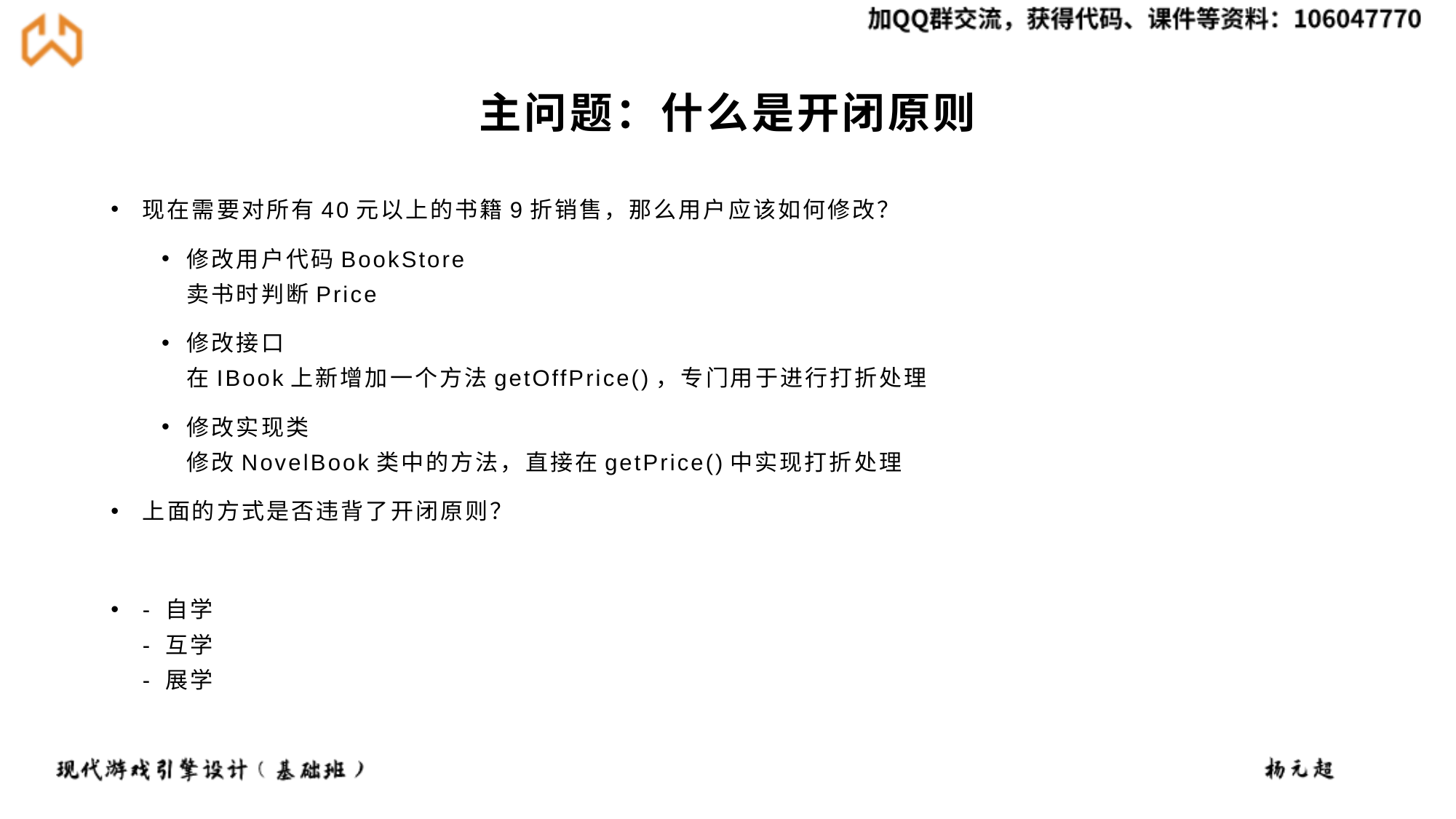

# 主问题：什么是开闭原则
现在需要对所有40元以上的书籍9折销售，那么用户应该如何修改？
修改用户代码BookStore
卖书时判断Price
修改接口
在IBook上新增加一个方法getOffPrice()，专门用于进行打折处理
修改实现类
修改NovelBook类中的方法，直接在getPrice()中实现打折处理
上面的方式是否违背了开闭原则？

- 自学
- 互学
- 展学